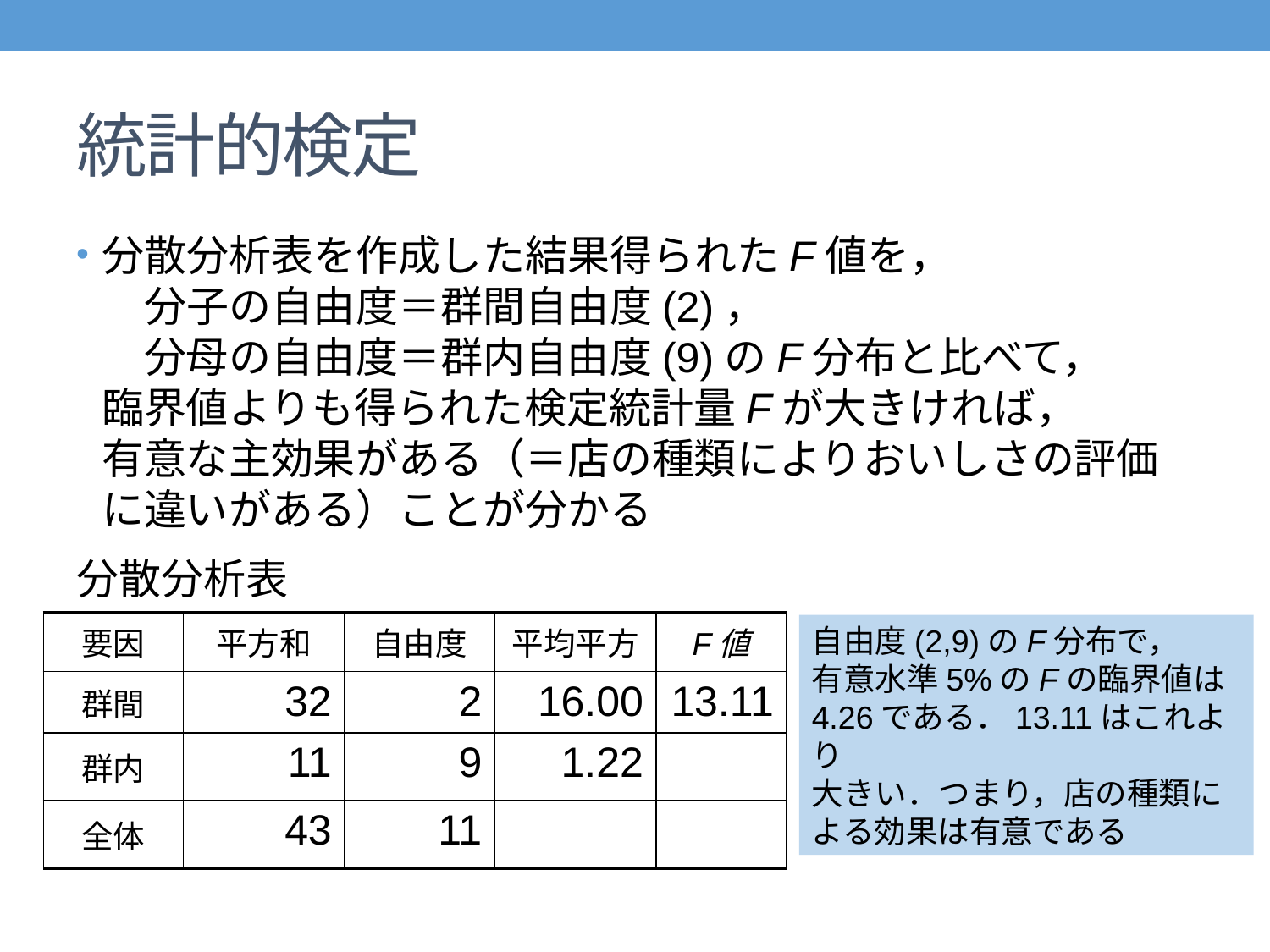

# 統計的検定
分散分析表を作成した結果得られたF値を，
　分子の自由度＝群間自由度(2)，
　分母の自由度＝群内自由度(9)のF分布と比べて，
臨界値よりも得られた検定統計量Fが大きければ，
有意な主効果がある（＝店の種類によりおいしさの評価に違いがある）ことが分かる
分散分析表
| 要因 | 平方和 | 自由度 | 平均平方 | F値 |
| --- | --- | --- | --- | --- |
| 群間 | 32 | 2 | 16.00 | 13.11 |
| 群内 | 11 | 9 | 1.22 |  |
| 全体 | 43 | 11 |  |  |
自由度(2,9)のF分布で，
有意水準5%のFの臨界値は4.26である．13.11はこれより
大きい．つまり，店の種類に
よる効果は有意である